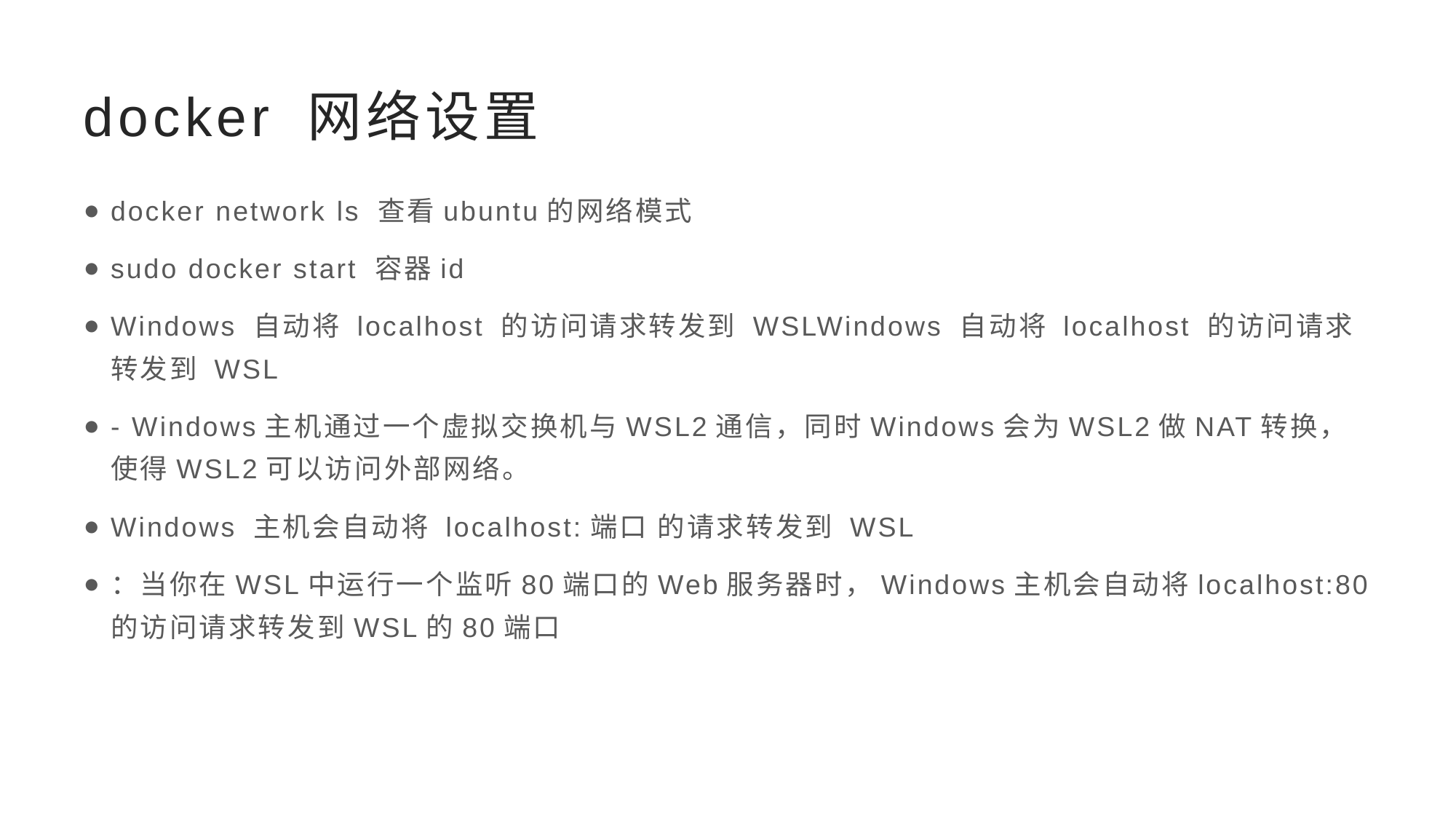

# docker 网络设置
docker network ls 查看ubuntu的网络模式
sudo docker start 容器id
Windows 自动将 localhost 的访问请求转发到 WSLWindows 自动将 localhost 的访问请求转发到 WSL
- Windows主机通过一个虚拟交换机与WSL2通信，同时Windows会为WSL2做NAT转换，使得WSL2可以访问外部网络。
Windows 主机会自动将 localhost:端口 的请求‌转发到 WSL
：当你在WSL中运行一个监听80端口的Web服务器时，Windows主机会自动将localhost:80的访问请求转发到WSL的80端口